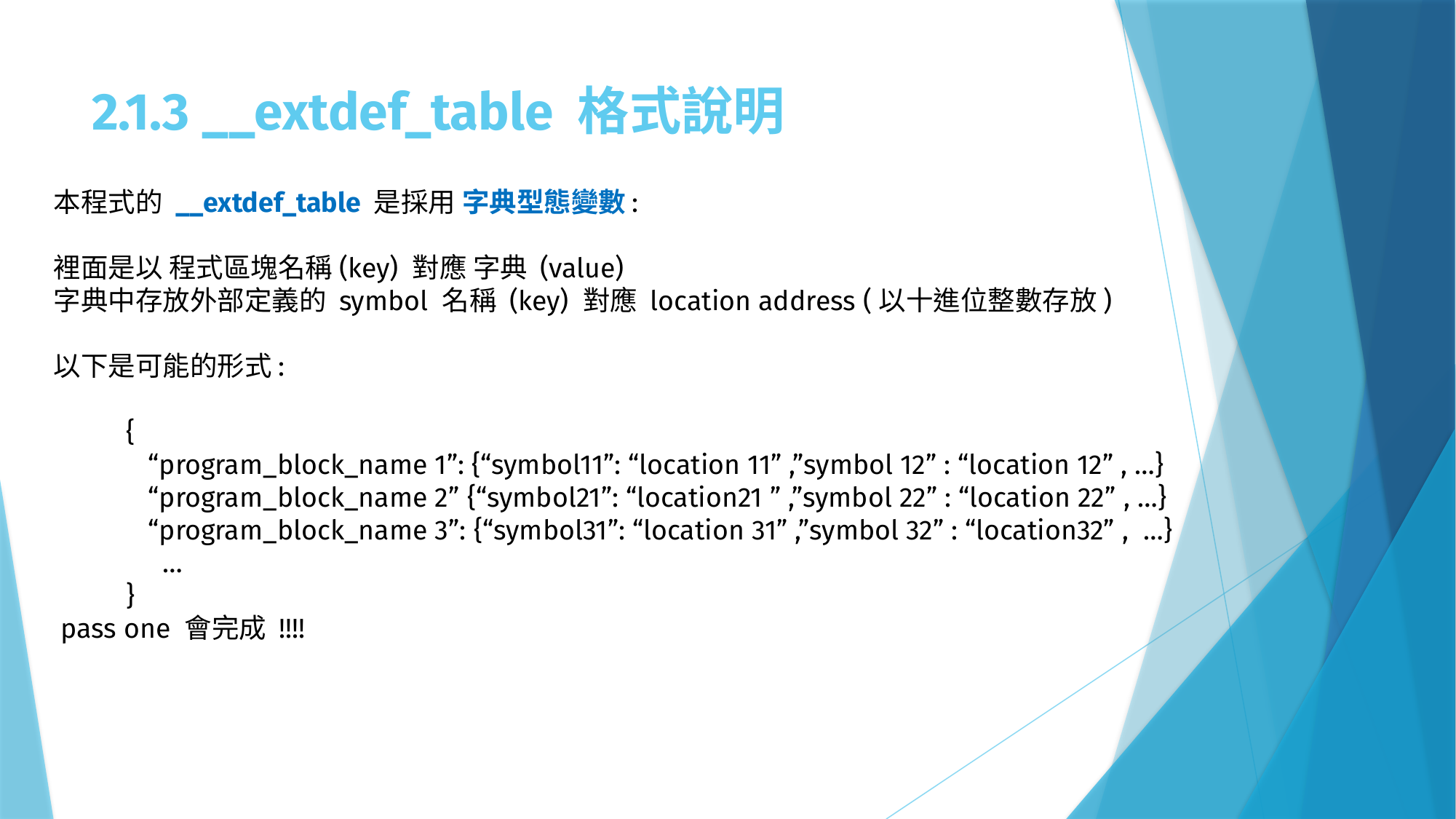

# 2.1.3 __extdef_table 格式說明
本程式的 __extdef_table 是採用 字典型態變數:

裡面是以 程式區塊名稱(key) 對應 字典 (value)
字典中存放外部定義的 symbol 名稱 (key) 對應 location address (以十進位整數存放)

以下是可能的形式:

          {
             “program_block_name 1”: {“symbol11”: “location 11” ,”symbol 12” : “location 12” , …}
             “program_block_name 2” {“symbol21”: “location21 ” ,”symbol 22” : “location 22” , …}
             “program_block_name 3”: {“symbol31”: “location 31” ,”symbol 32” : “location32” ,  …}
               …
          }
 pass one 會完成 !!!!